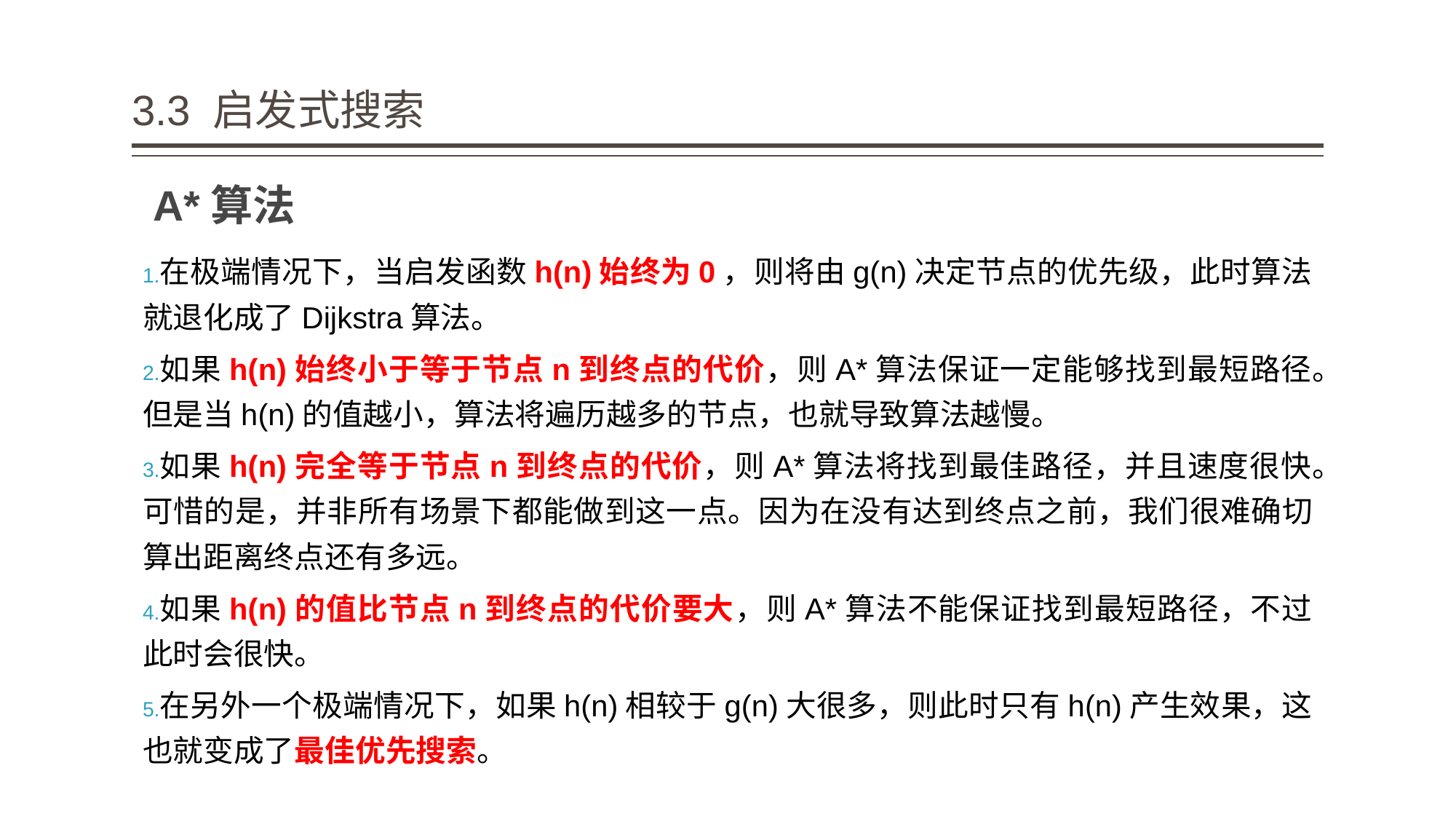

# 3.3 启发式搜索
A*算法
在极端情况下，当启发函数h(n)始终为0，则将由g(n)决定节点的优先级，此时算法就退化成了Dijkstra算法。
如果h(n)始终小于等于节点n到终点的代价，则A*算法保证一定能够找到最短路径。但是当h(n)的值越小，算法将遍历越多的节点，也就导致算法越慢。
如果h(n)完全等于节点n到终点的代价，则A*算法将找到最佳路径，并且速度很快。可惜的是，并非所有场景下都能做到这一点。因为在没有达到终点之前，我们很难确切算出距离终点还有多远。
如果h(n)的值比节点n到终点的代价要大，则A*算法不能保证找到最短路径，不过此时会很快。
在另外一个极端情况下，如果h(n)相较于g(n)大很多，则此时只有h(n)产生效果，这也就变成了最佳优先搜索。